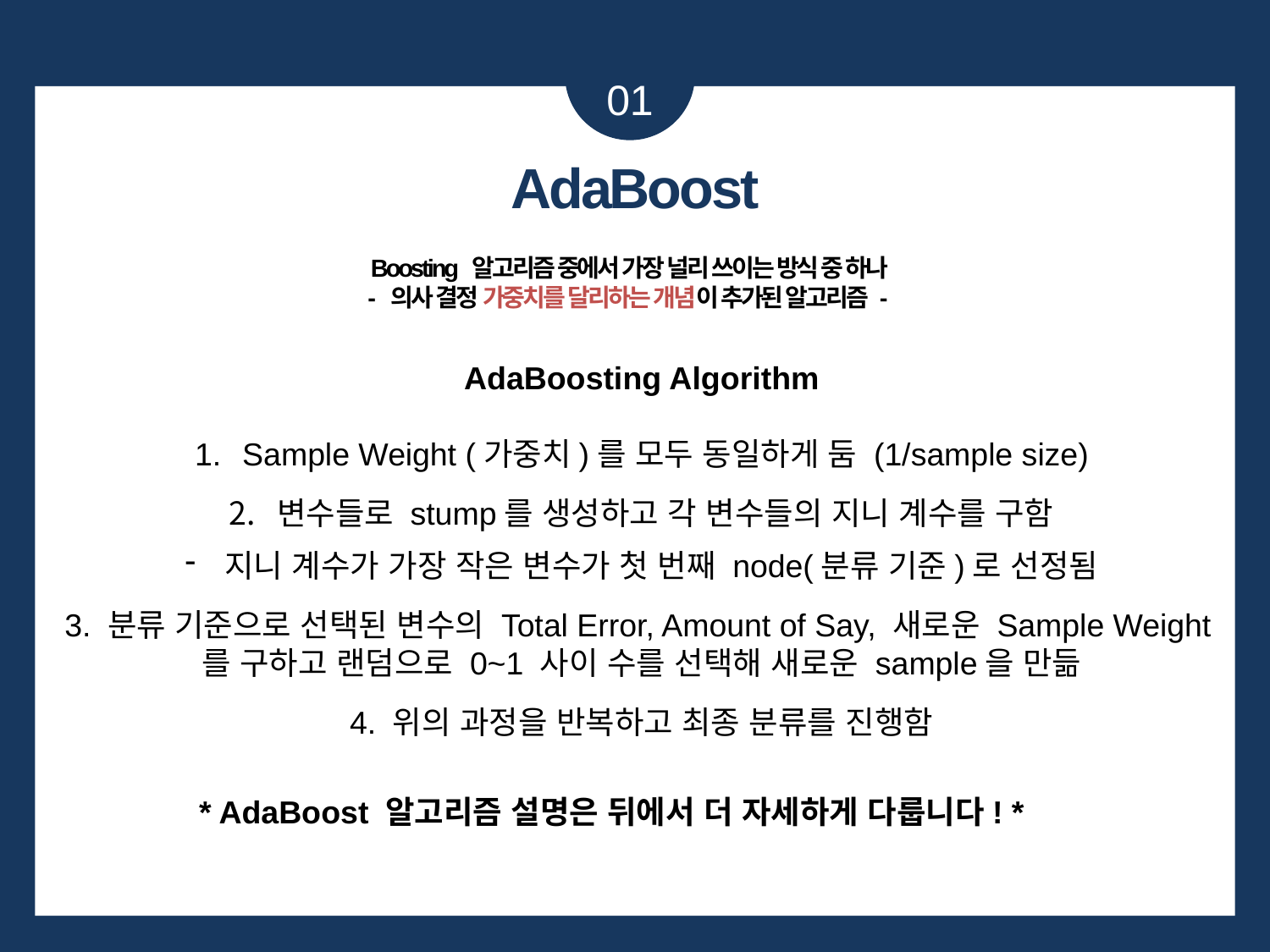

01

AdaBoost
Boosting 알고리즘 중에서 가장 널리 쓰이는 방식 중 하나
-  의사 결정 가중치를 달리하는 개념이 추가된 알고리즘 -
AdaBoosting Algorithm

Sample Weight (가중치)를 모두 동일하게 둠 (1/sample size)

변수들로 stump를 생성하고 각 변수들의 지니 계수를 구함

지니 계수가 가장 작은 변수가 첫 번째 node(분류 기준)로 선정됨

3. 분류 기준으로 선택된 변수의 Total Error, Amount of Say, 새로운 Sample Weight를 구하고 랜덤으로 0~1 사이 수를 선택해 새로운 sample을 만듦

4. 위의 과정을 반복하고 최종 분류를 진행함
* AdaBoost 알고리즘 설명은 뒤에서 더 자세하게 다룹니다! *